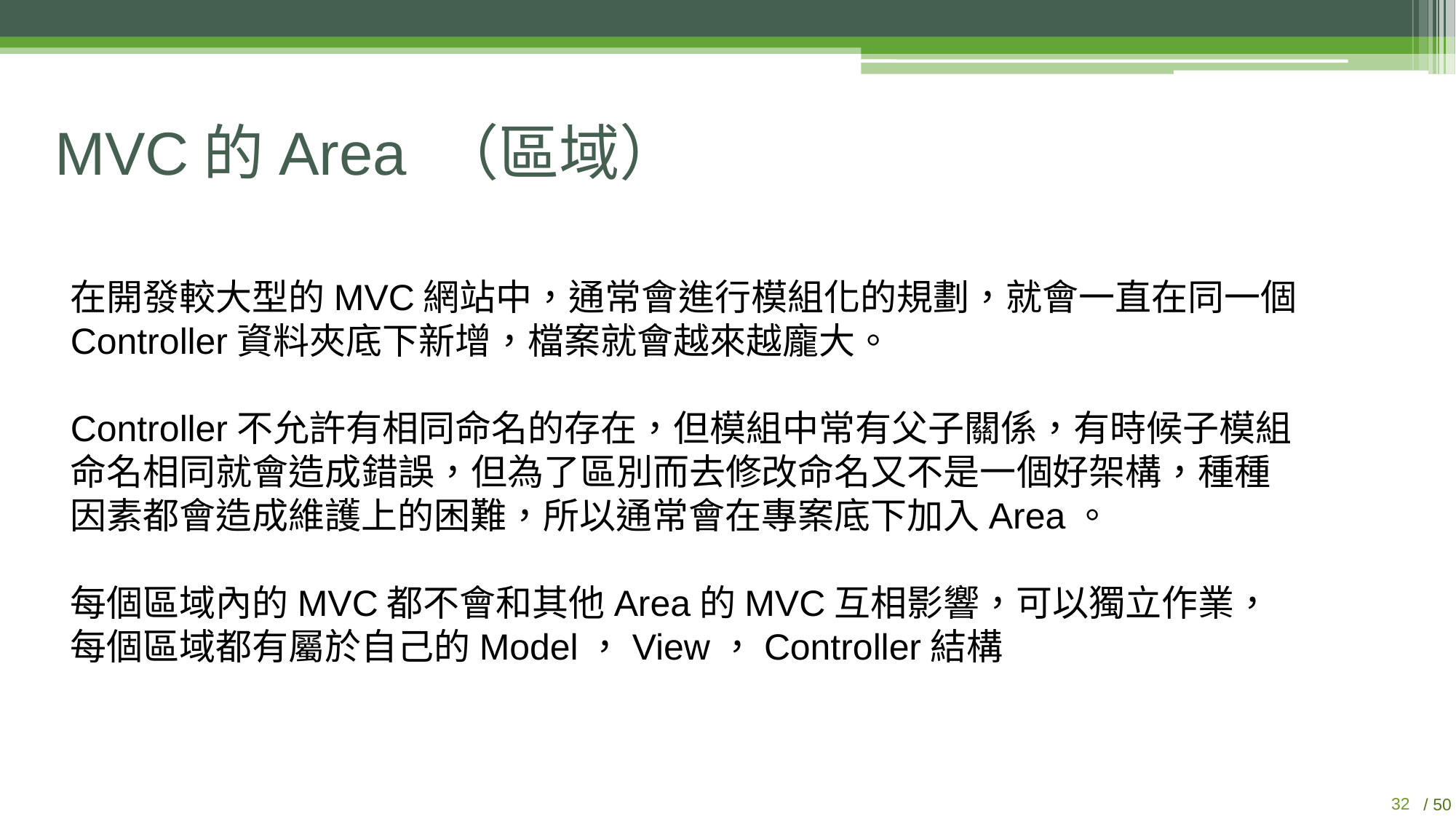

# MVC的Area （區域）
在開發較大型的MVC網站中，通常會進行模組化的規劃，就會一直在同一個Controller資料夾底下新增，檔案就會越來越龐大。

Controller不允許有相同命名的存在，但模組中常有父子關係，有時候子模組命名相同就會造成錯誤，但為了區別而去修改命名又不是一個好架構，種種因素都會造成維護上的困難，所以通常會在專案底下加入Area。

每個區域內的MVC都不會和其他Area的MVC互相影響，可以獨立作業，每個區域都有屬於自己的Model，View，Controller結構
32
/ 50